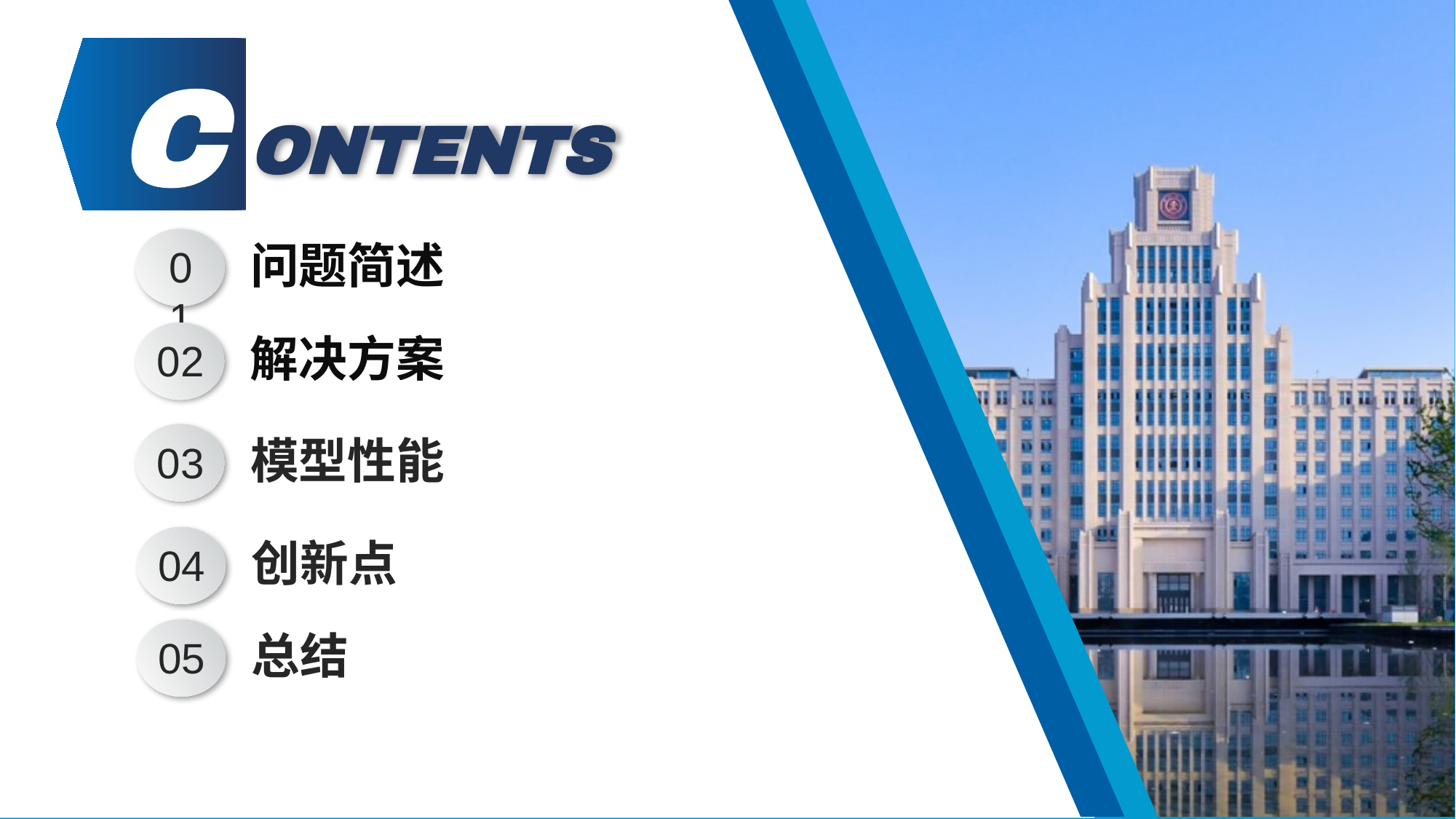

C
ONTENTS

01
问题简述

02
解决方案

03
模型性能

创新点
04

总结
05